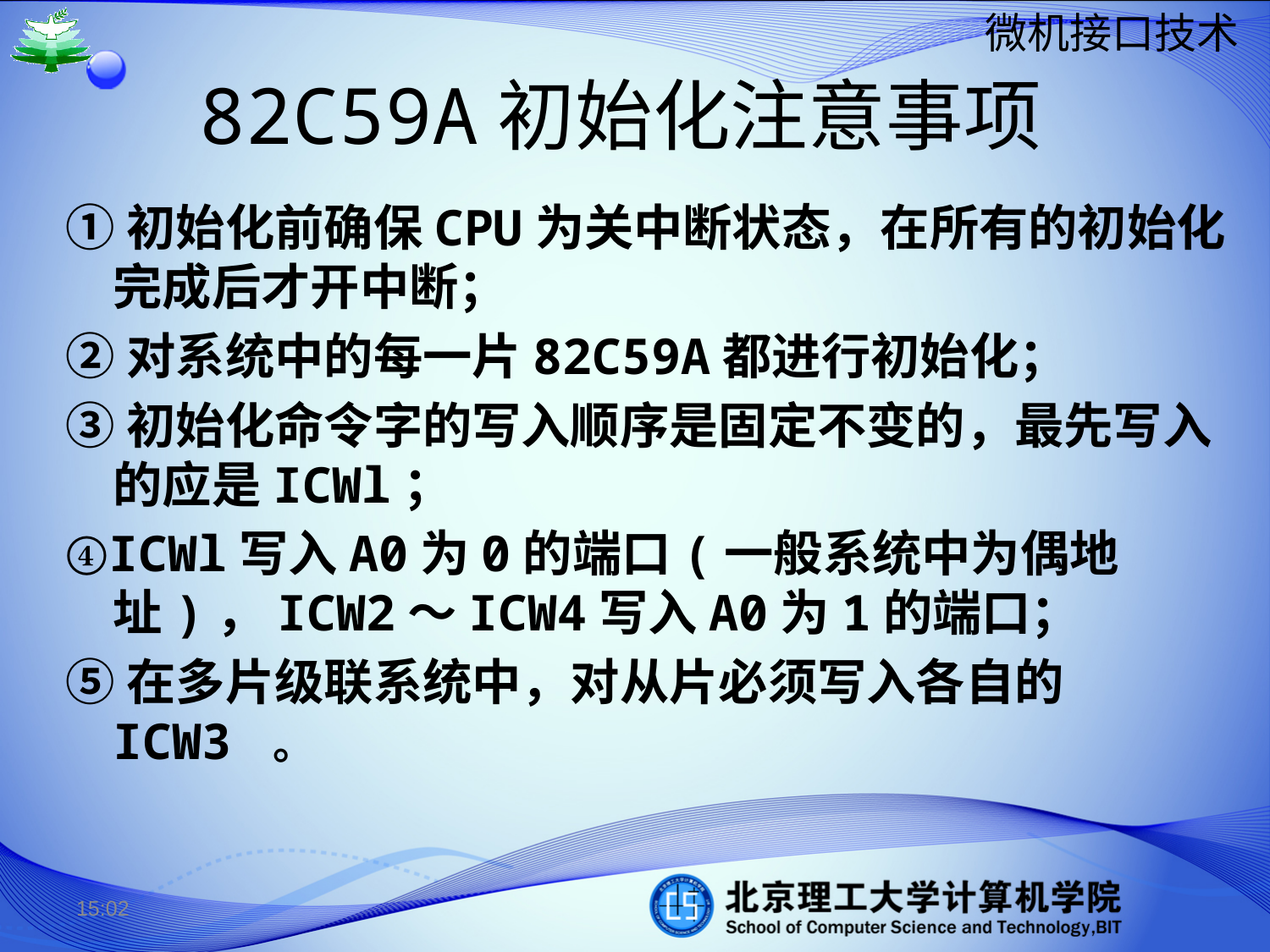

# 82C59A初始化注意事项
①初始化前确保CPU为关中断状态，在所有的初始化完成后才开中断；
②对系统中的每一片82C59A都进行初始化；
③初始化命令字的写入顺序是固定不变的，最先写入的应是ICWl；
④ICWl写入A0为0的端口(一般系统中为偶地址)，ICW2～ICW4写入A0为1的端口；
⑤在多片级联系统中，对从片必须写入各自的ICW3 。
15:02